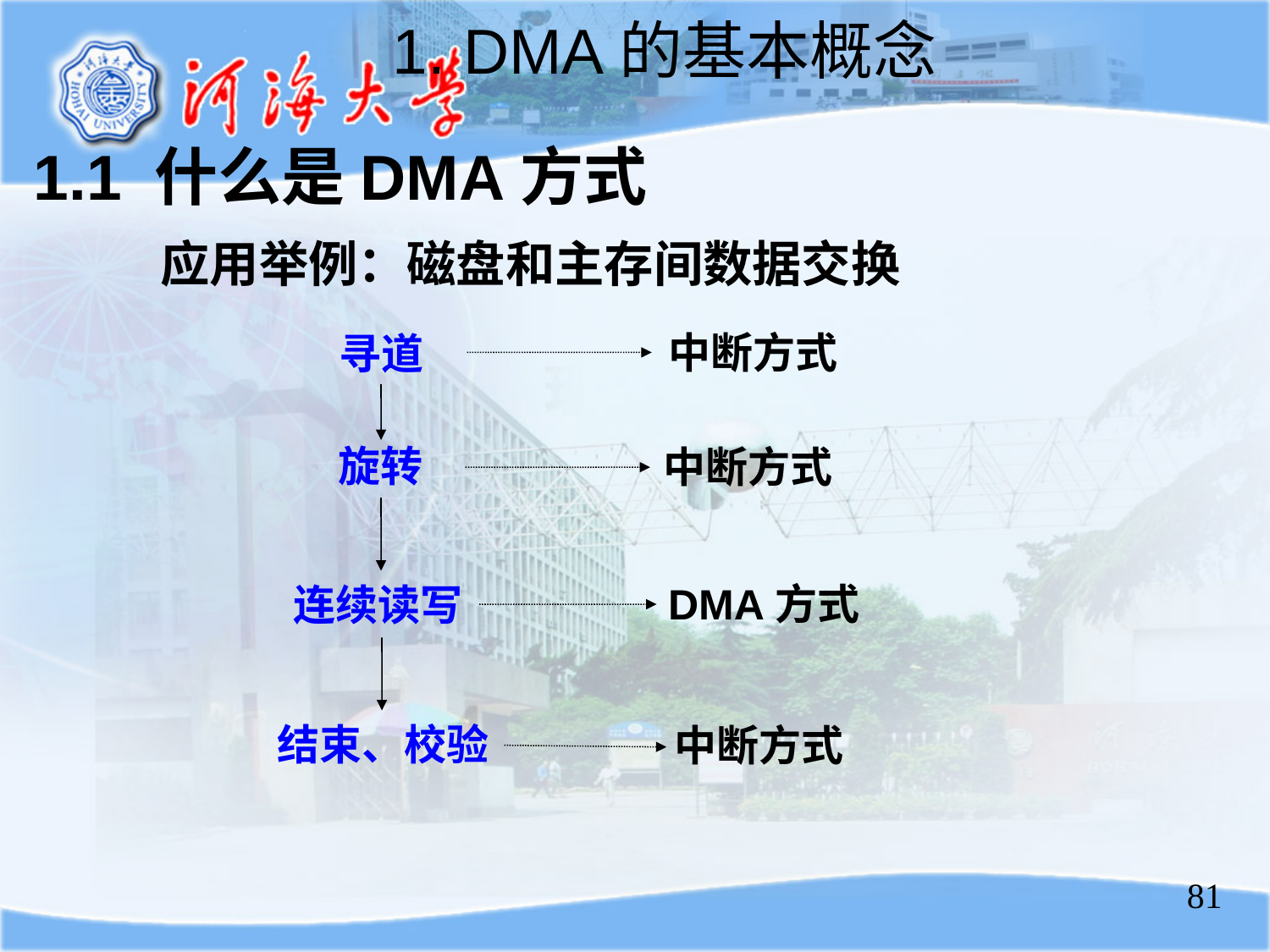

1. DMA的基本概念
1.1 什么是DMA方式
	应用举例：磁盘和主存间数据交换
中断方式
寻道

旋转
中断方式

DMA方式
连续读写

结束、校验
中断方式

81